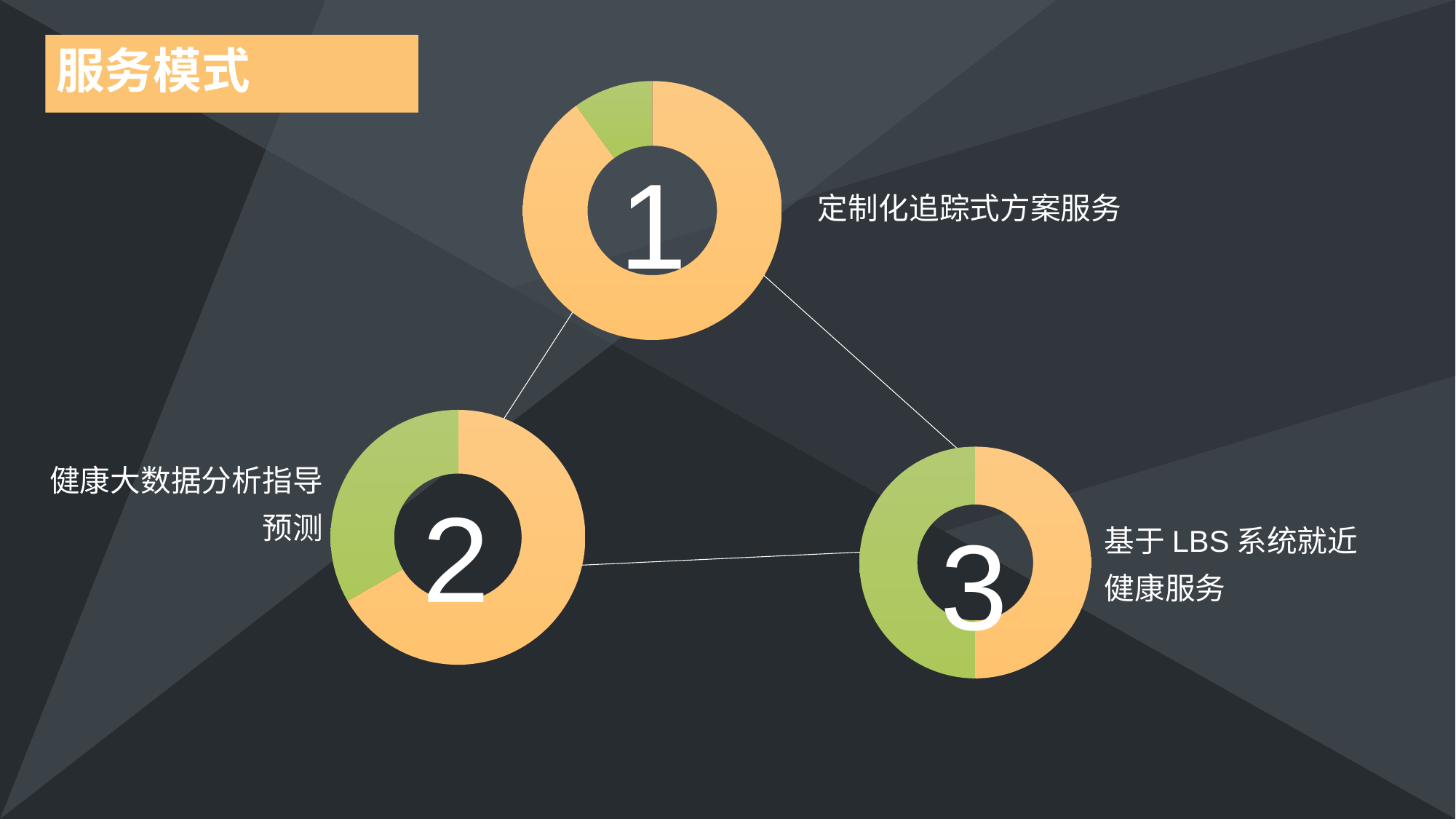

服务模式

### Chart

| Category | 列1 |
|---|---|
|  | 9.0 |
|  | 1.0 |
1
定制化追踪式方案服务

### Chart

| Category | 列1 |
|---|---|
|  | 6.0 |
|  | 3.0 |

### Chart

| Category | 列1 |
|---|---|
|  | 3.0 |
|  | 3.0 |
2
健康大数据分析指导预测
3
基于LBS系统就近健康服务